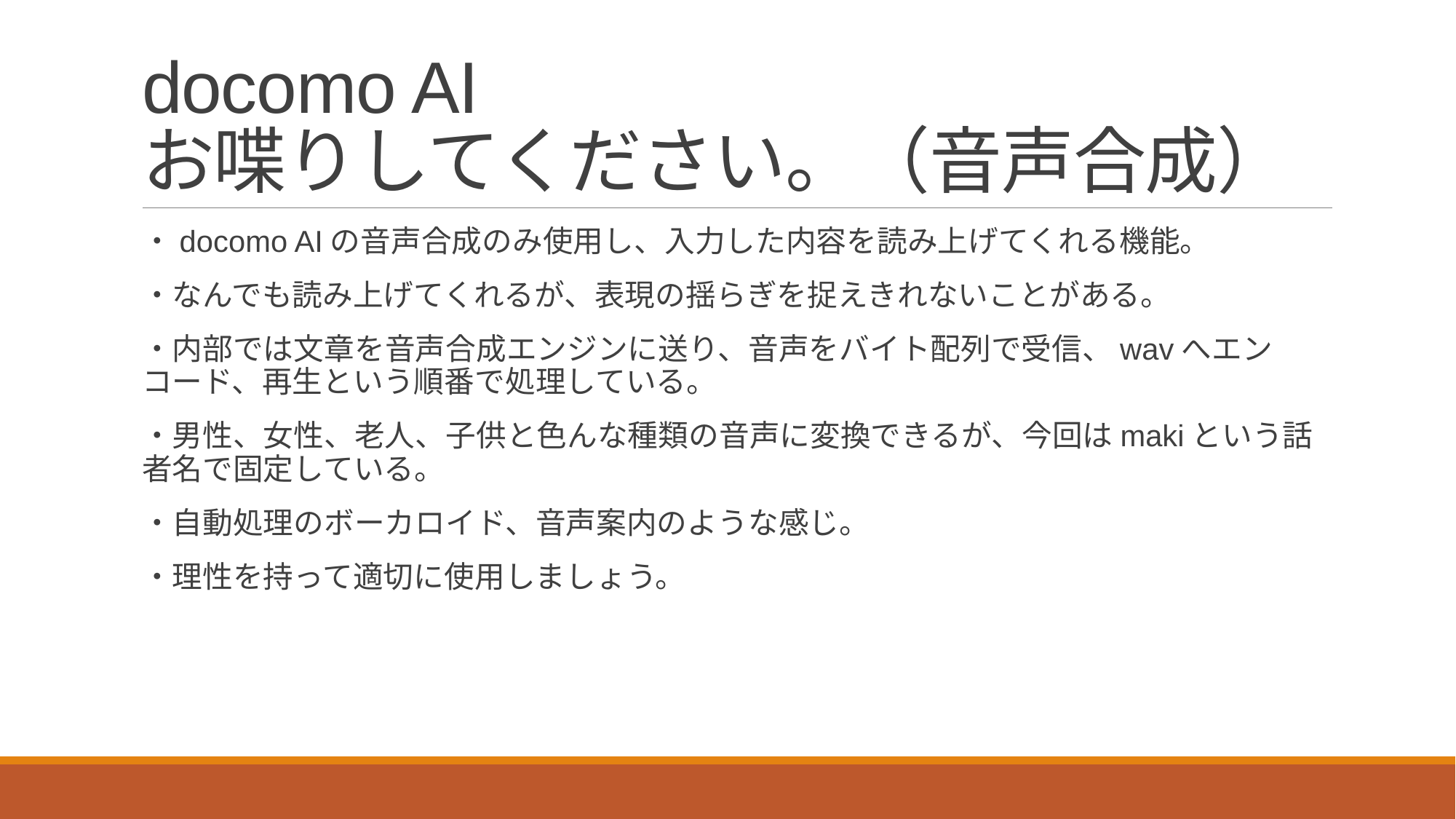

# docomo AI お喋りしてください。（音声合成）
・docomo AIの音声合成のみ使用し、入力した内容を読み上げてくれる機能。
・なんでも読み上げてくれるが、表現の揺らぎを捉えきれないことがある。
・内部では文章を音声合成エンジンに送り、音声をバイト配列で受信、wavへエンコード、再生という順番で処理している。
・男性、女性、老人、子供と色んな種類の音声に変換できるが、今回はmakiという話者名で固定している。
・自動処理のボーカロイド、音声案内のような感じ。
・理性を持って適切に使用しましょう。